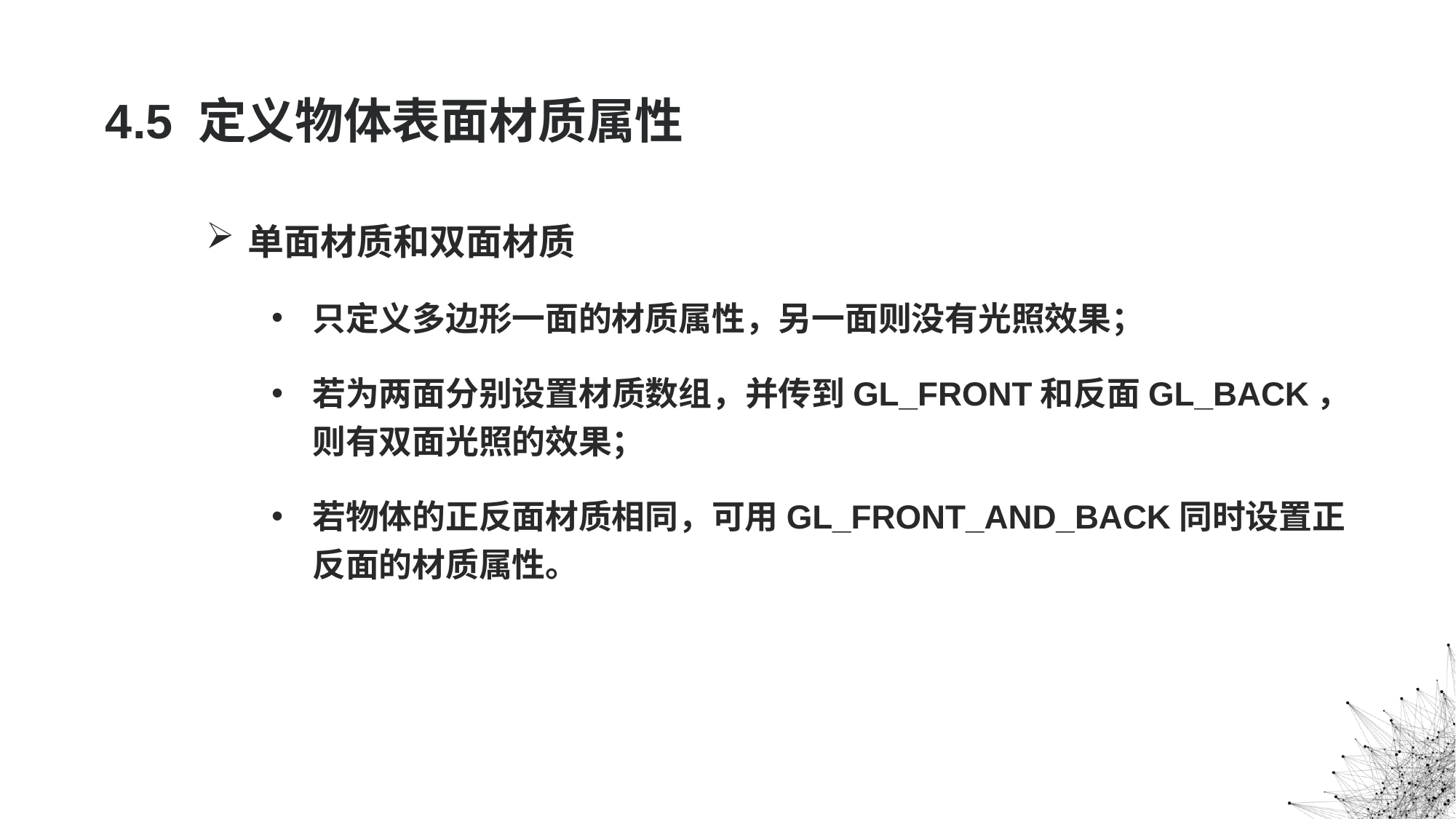

# 4.5 定义物体表面材质属性
单面材质和双面材质
只定义多边形一面的材质属性，另一面则没有光照效果；
若为两面分别设置材质数组，并传到GL_FRONT和反面GL_BACK，则有双面光照的效果；
若物体的正反面材质相同，可用GL_FRONT_AND_BACK同时设置正反面的材质属性。